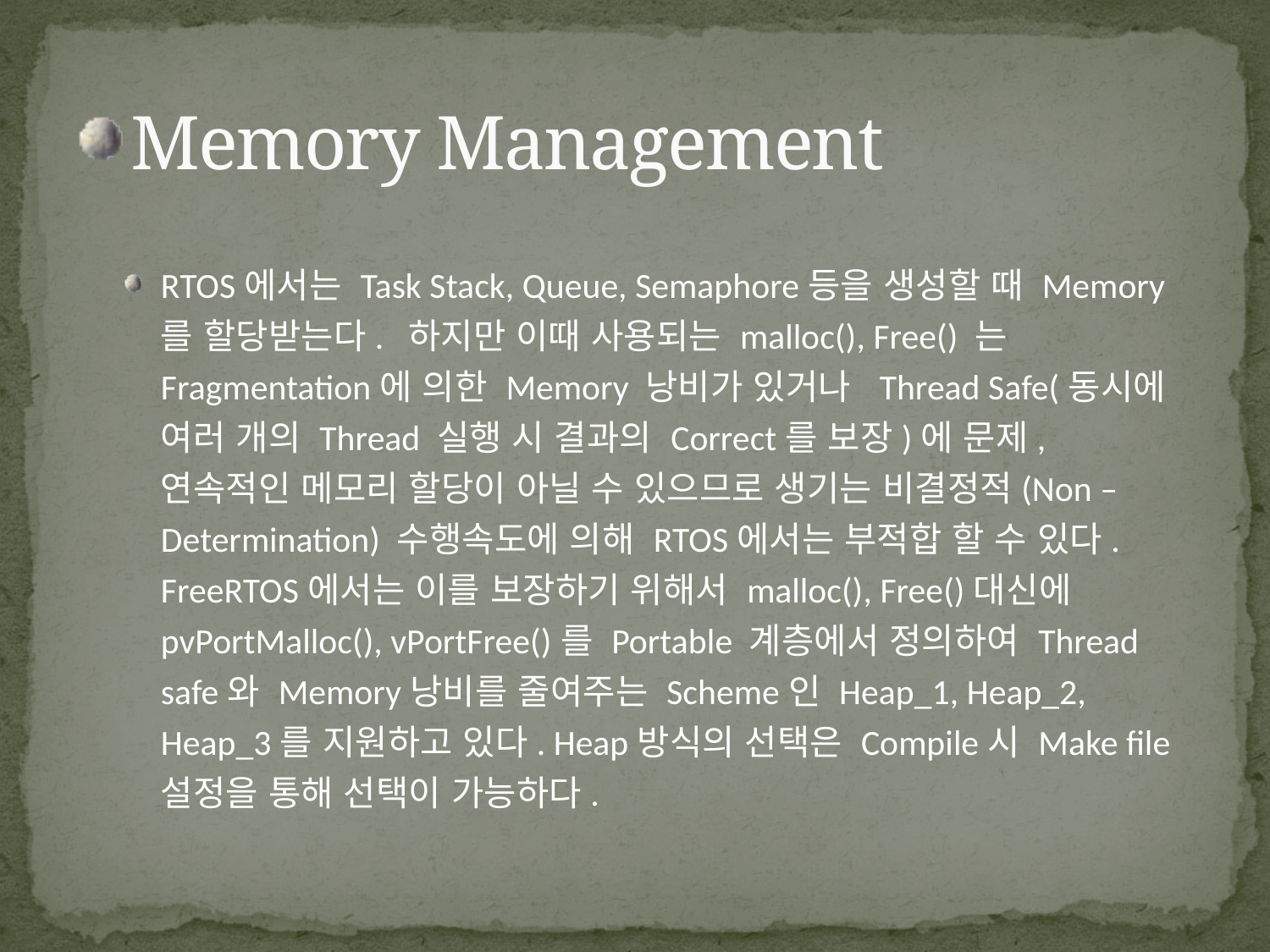

# Memory Management
RTOS에서는 Task Stack, Queue, Semaphore등을 생성할 때 Memory를 할당받는다.  하지만 이때 사용되는 malloc(), Free() 는 Fragmentation에 의한 Memory 낭비가 있거나  Thread Safe(동시에 여러 개의 Thread 실행 시 결과의 Correct를 보장)에 문제, 연속적인 메모리 할당이 아닐 수 있으므로 생기는 비결정적(Non – Determination) 수행속도에 의해 RTOS에서는 부적합 할 수 있다. FreeRTOS에서는 이를 보장하기 위해서 malloc(), Free()대신에 pvPortMalloc(), vPortFree()를 Portable 계층에서 정의하여 Thread safe와 Memory낭비를 줄여주는 Scheme인 Heap_1, Heap_2, Heap_3를 지원하고 있다. Heap방식의 선택은 Compile시 Make file 설정을 통해 선택이 가능하다.